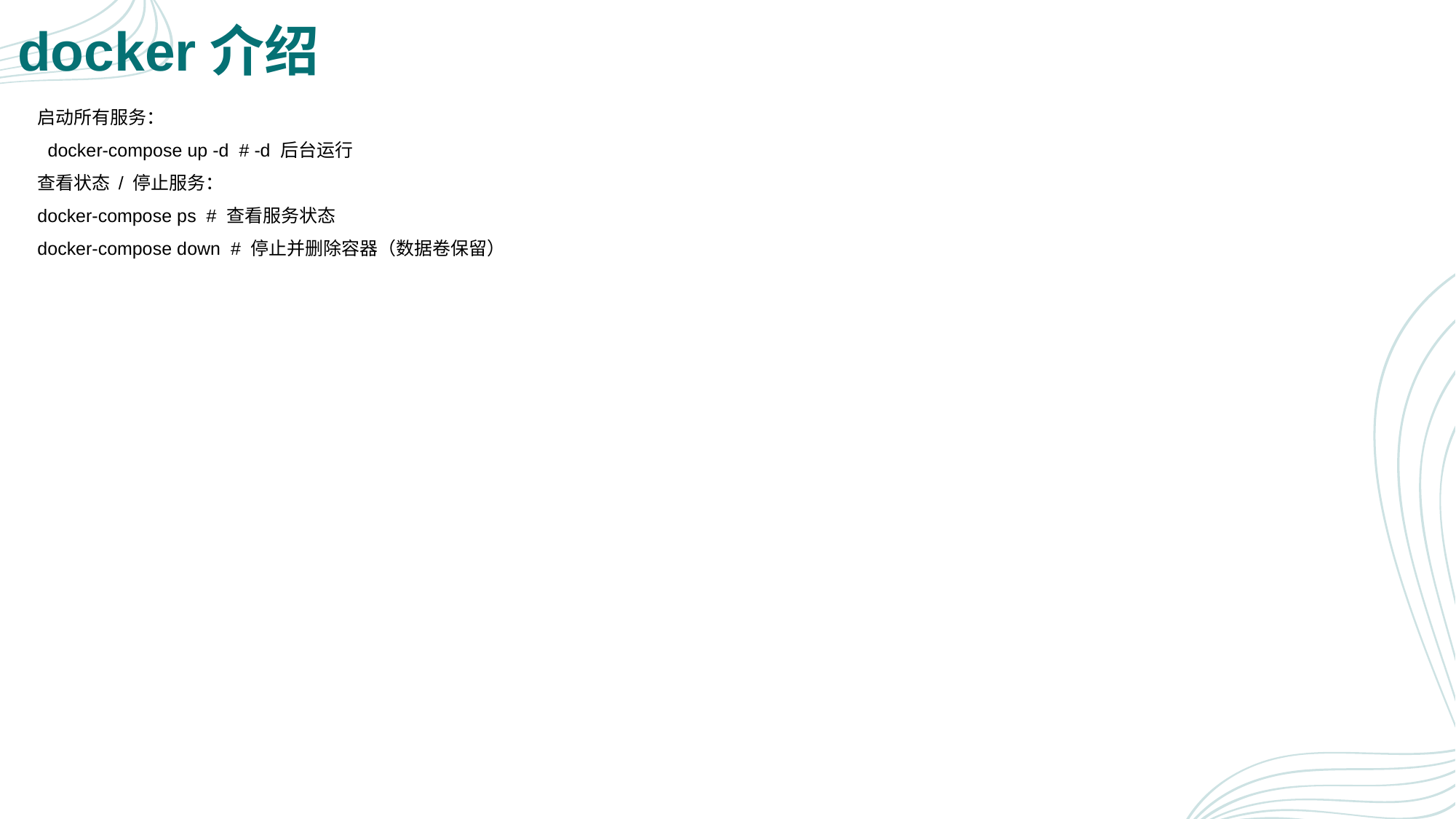

# docker介绍
启动所有服务：
  docker-compose up -d  # -d 后台运行
查看状态 / 停止服务：
docker-compose ps  # 查看服务状态
docker-compose down  # 停止并删除容器（数据卷保留）